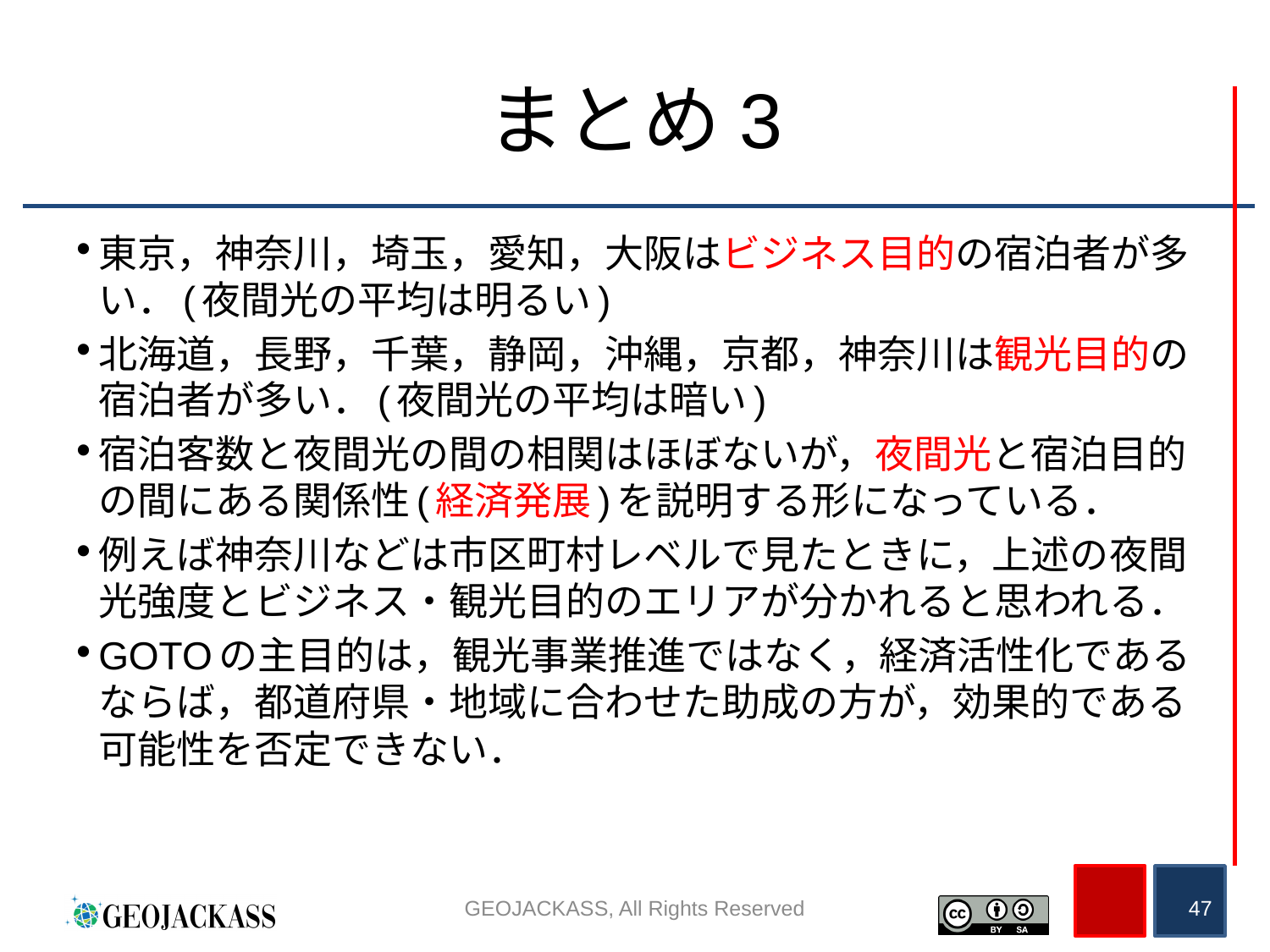

# まとめ3
東京，神奈川，埼玉，愛知，大阪はビジネス目的の宿泊者が多い．(夜間光の平均は明るい)
北海道，長野，千葉，静岡，沖縄，京都，神奈川は観光目的の宿泊者が多い．(夜間光の平均は暗い)
宿泊客数と夜間光の間の相関はほぼないが，夜間光と宿泊目的の間にある関係性(経済発展)を説明する形になっている．
例えば神奈川などは市区町村レベルで見たときに，上述の夜間光強度とビジネス・観光目的のエリアが分かれると思われる．
GOTOの主目的は，観光事業推進ではなく，経済活性化であるならば，都道府県・地域に合わせた助成の方が，効果的である可能性を否定できない．
GEOJACKASS, All Rights Reserved